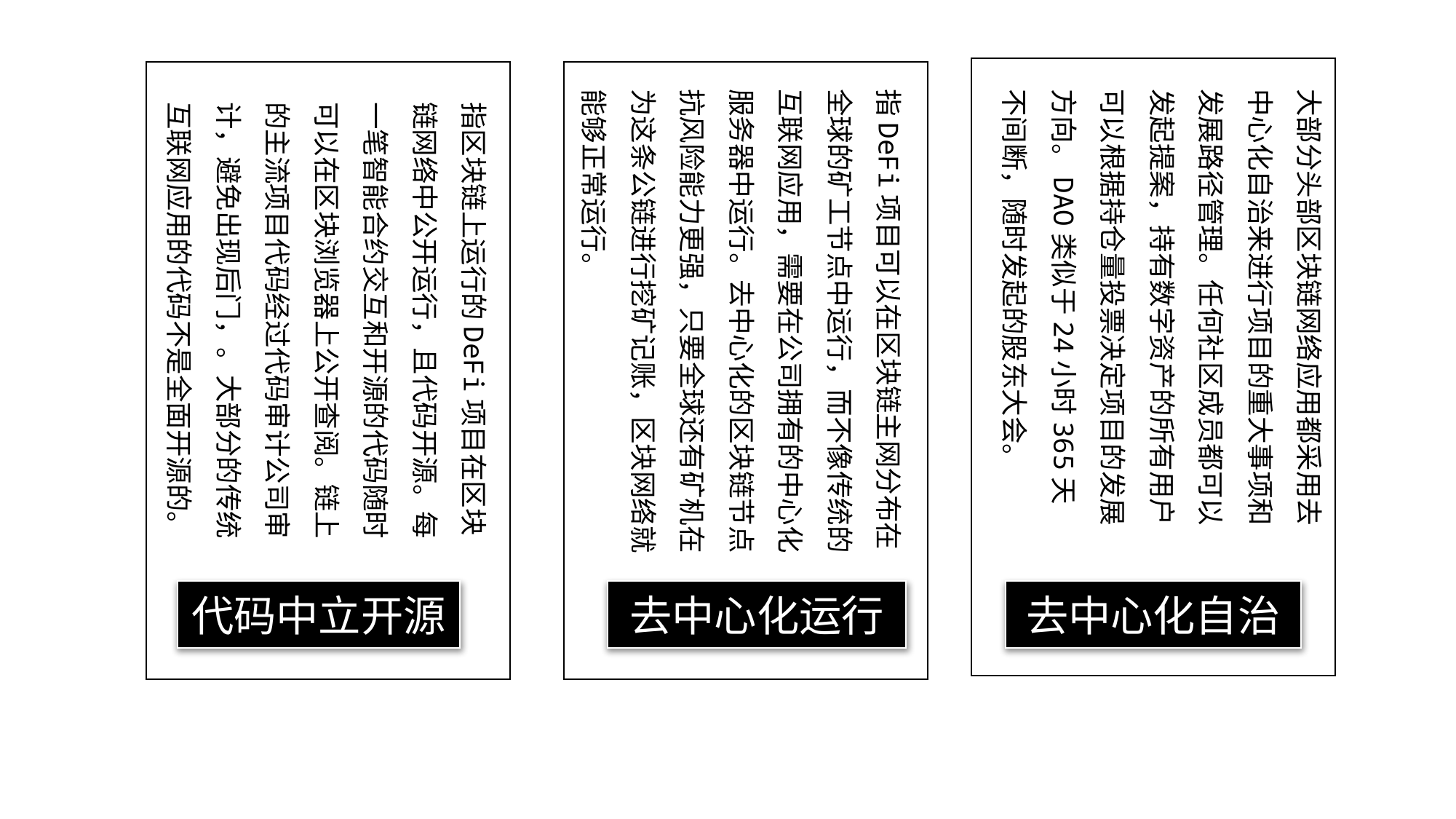

指DeFi项目可以在区块链主网分布在全球的矿工节点中运行，而不像传统的互联网应用，需要在公司拥有的中心化服务器中运行。去中心化的区块链节点抗风险能力更强，只要全球还有矿机在为这条公链进行挖矿记账，区块网络就能够正常运行。
大部分头部区块链网络应用都采用去中心化自治来进行项目的重大事项和发展路径管理。任何社区成员都可以发起提案，持有数字资产的所有用户可以根据持仓量投票决定项目的发展方向。DAO类似于24小时365天不间断，随时发起的股东大会。
指区块链上运行的DeFi项目在区块链网络中公开运行，且代码开源。每一笔智能合约交互和开源的代码随时可以在区块浏览器上公开查阅。链上的主流项目代码经过代码审计公司审计，避免出现后门，。大部分的传统互联网应用的代码不是全面开源的。
去中心化自治
去中心化运行
代码中立开源